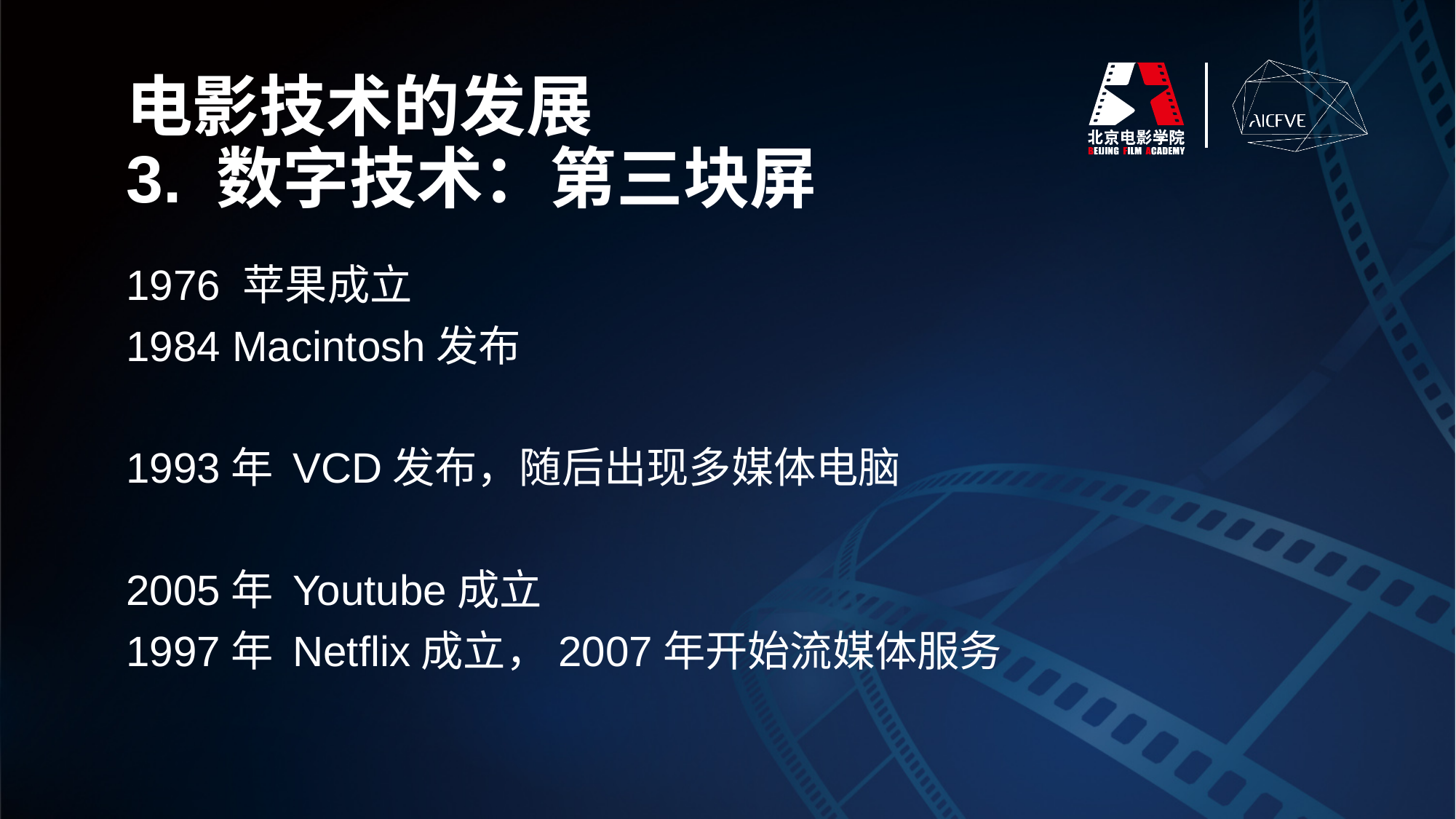

电影技术的发展
3. 数字技术：第三块屏
1976 苹果成立
1984 Macintosh发布

1993年 VCD发布，随后出现多媒体电脑

2005年 Youtube成立
1997年 Netflix成立，2007年开始流媒体服务